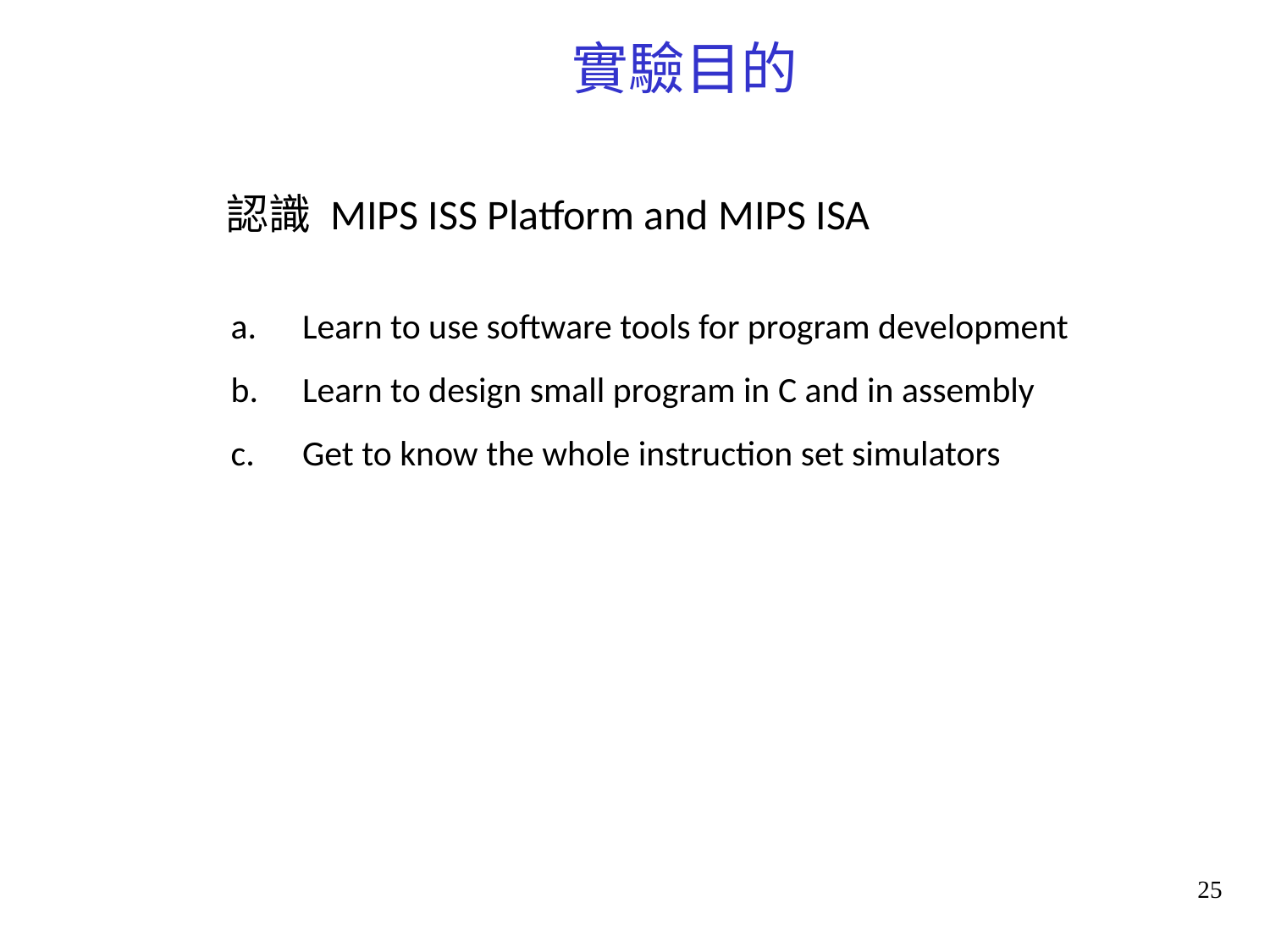

實驗目的
   認識 MIPS ISS Platform and MIPS ISA
Learn to use software tools for program development
Learn to design small program in C and in assembly
Get to know the whole instruction set simulators
25